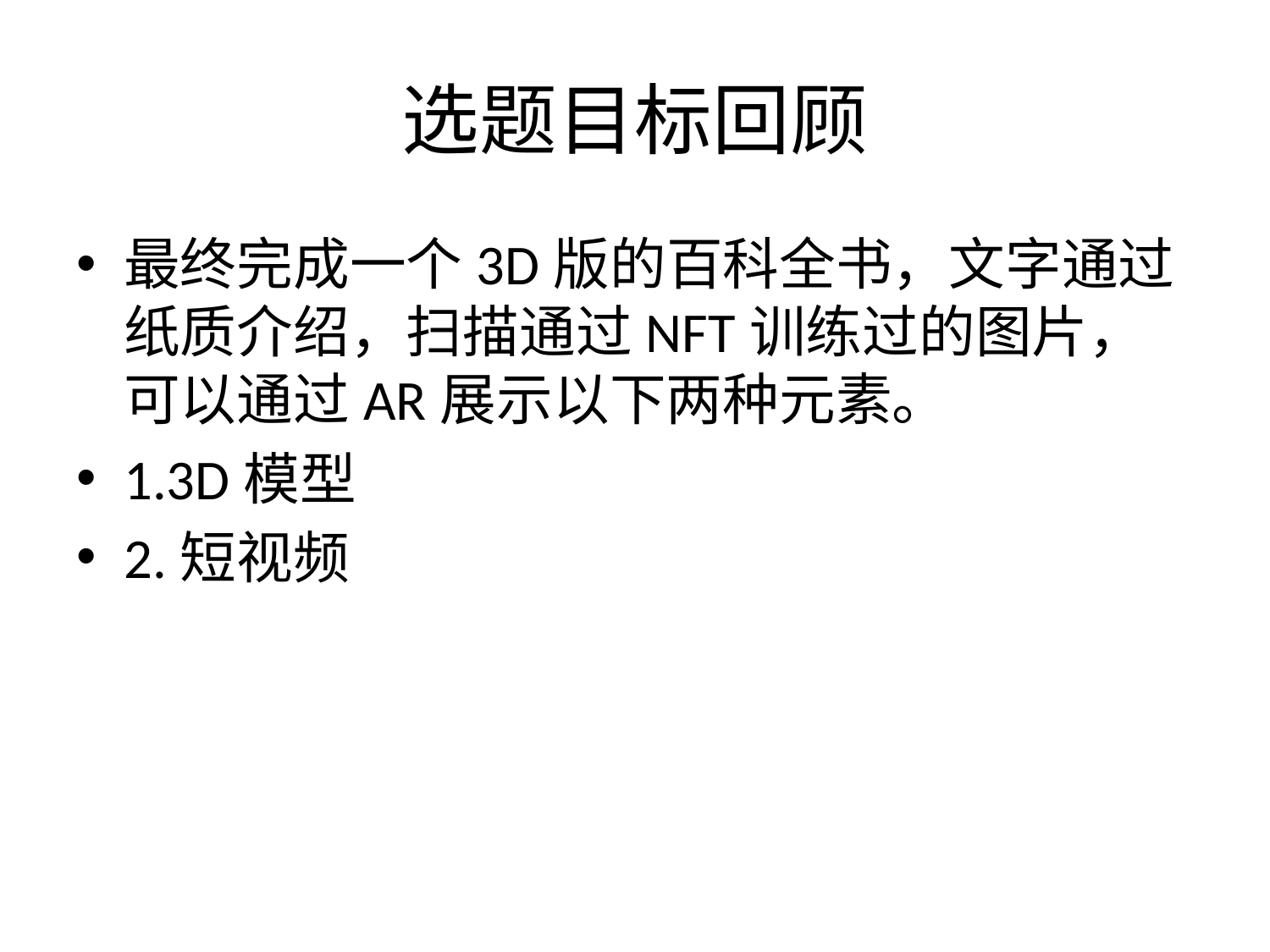

# 选题目标回顾
最终完成一个3D版的百科全书，文字通过纸质介绍，扫描通过NFT训练过的图片，可以通过AR展示以下两种元素。
1.3D模型
2.短视频